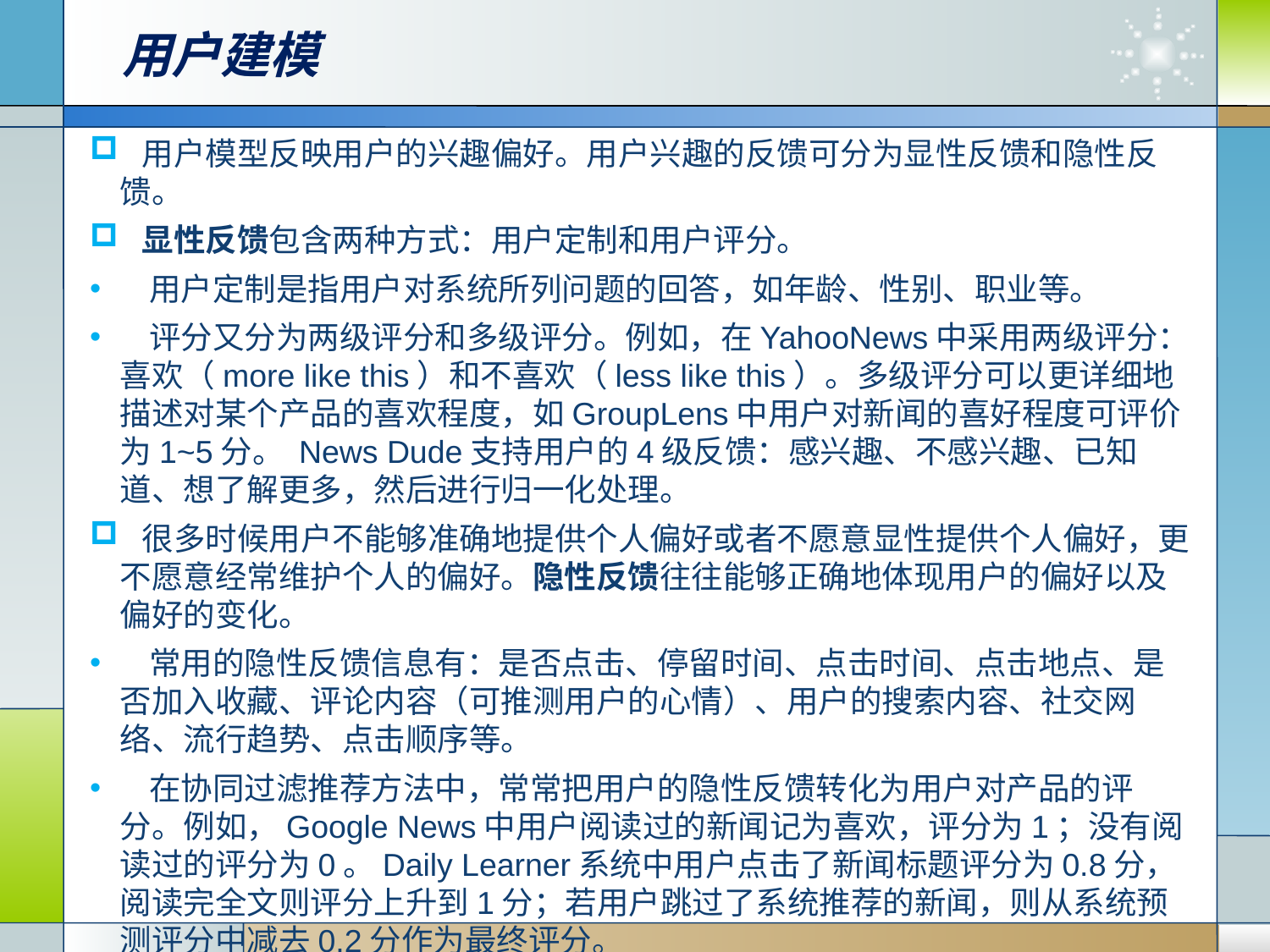

用户建模
  用户模型反映用户的兴趣偏好。用户兴趣的反馈可分为显性反馈和隐性反馈。
  显性反馈包含两种方式：用户定制和用户评分。
   用户定制是指用户对系统所列问题的回答，如年龄、性别、职业等。
   评分又分为两级评分和多级评分。例如，在YahooNews中采用两级评分：喜欢（more like this）和不喜欢（less like this）。多级评分可以更详细地描述对某个产品的喜欢程度，如GroupLens中用户对新闻的喜好程度可评价为1~5分。 News Dude支持用户的4级反馈：感兴趣、不感兴趣、已知道、想了解更多，然后进行归一化处理。
  很多时候用户不能够准确地提供个人偏好或者不愿意显性提供个人偏好，更不愿意经常维护个人的偏好。隐性反馈往往能够正确地体现用户的偏好以及偏好的变化。
   常用的隐性反馈信息有：是否点击、停留时间、点击时间、点击地点、是否加入收藏、评论内容（可推测用户的心情）、用户的搜索内容、社交网络、流行趋势、点击顺序等。
   在协同过滤推荐方法中，常常把用户的隐性反馈转化为用户对产品的评分。例如，Google News中用户阅读过的新闻记为喜欢，评分为1；没有阅读过的评分为0。Daily Learner系统中用户点击了新闻标题评分为0.8分，阅读完全文则评分上升到1分；若用户跳过了系统推荐的新闻，则从系统预测评分中减去0.2分作为最终评分。